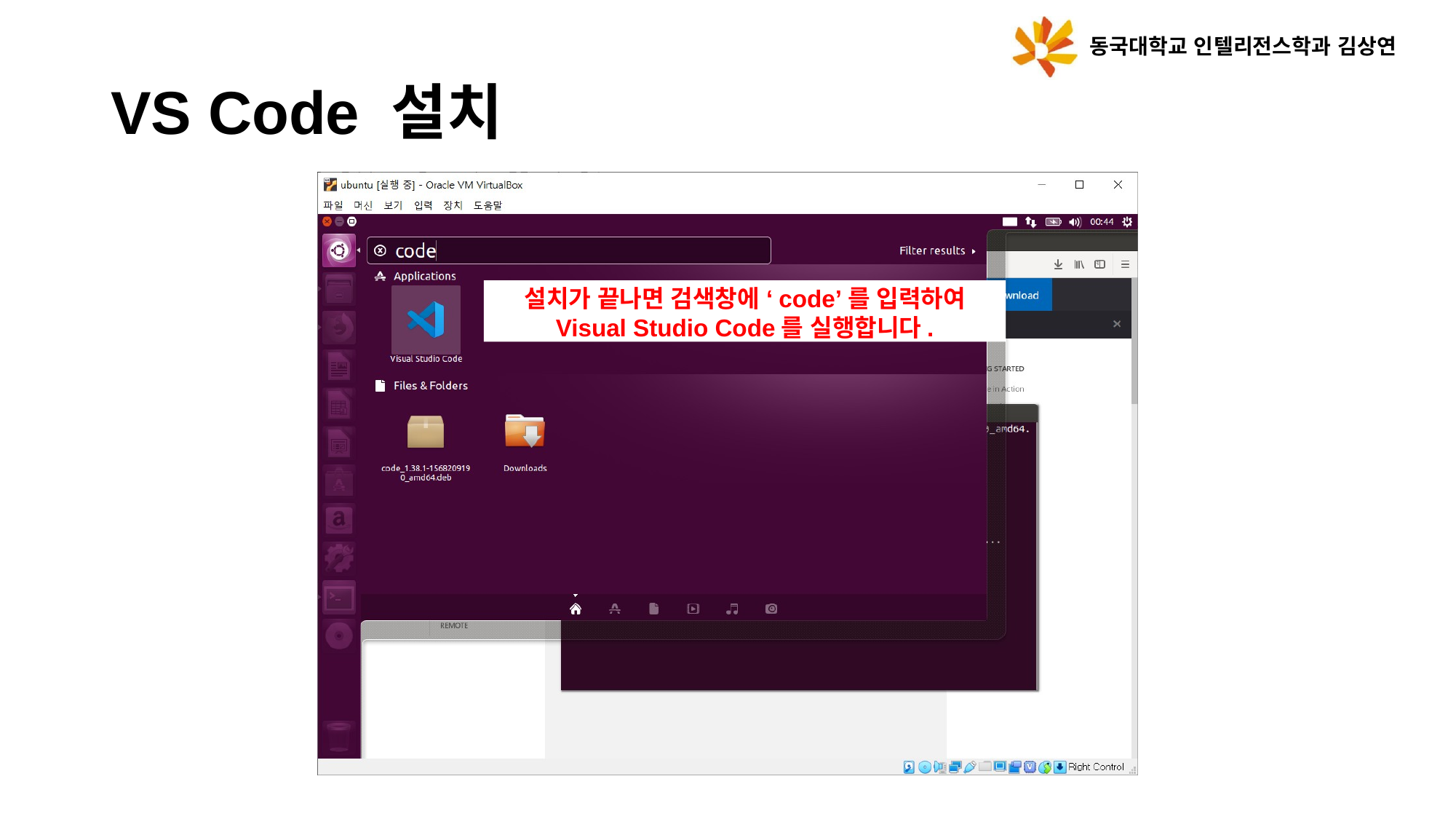

동국대학교 인텔리전스학과 김상연
# VS Code 설치

설치가 끝나면 검색창에 ‘code’를 입력하여
Visual Studio Code를 실행합니다.